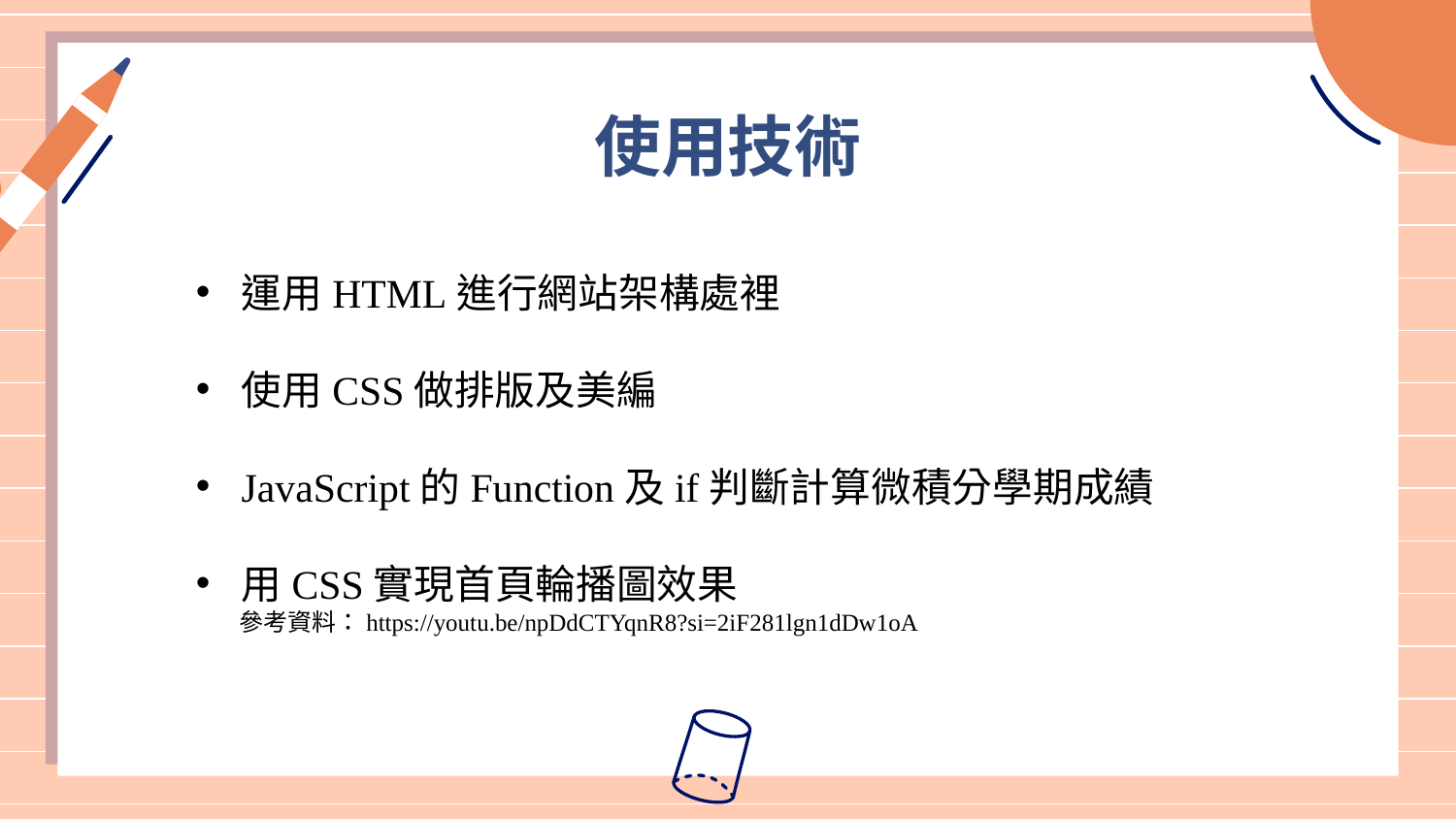

# 使用技術
運用HTML進行網站架構處裡

使用CSS做排版及美編

JavaScript的Function及if判斷計算微積分學期成績

用CSS實現首頁輪播圖效果
       參考資料：https://youtu.be/npDdCTYqnR8?si=2iF281lgn1dDw1oA